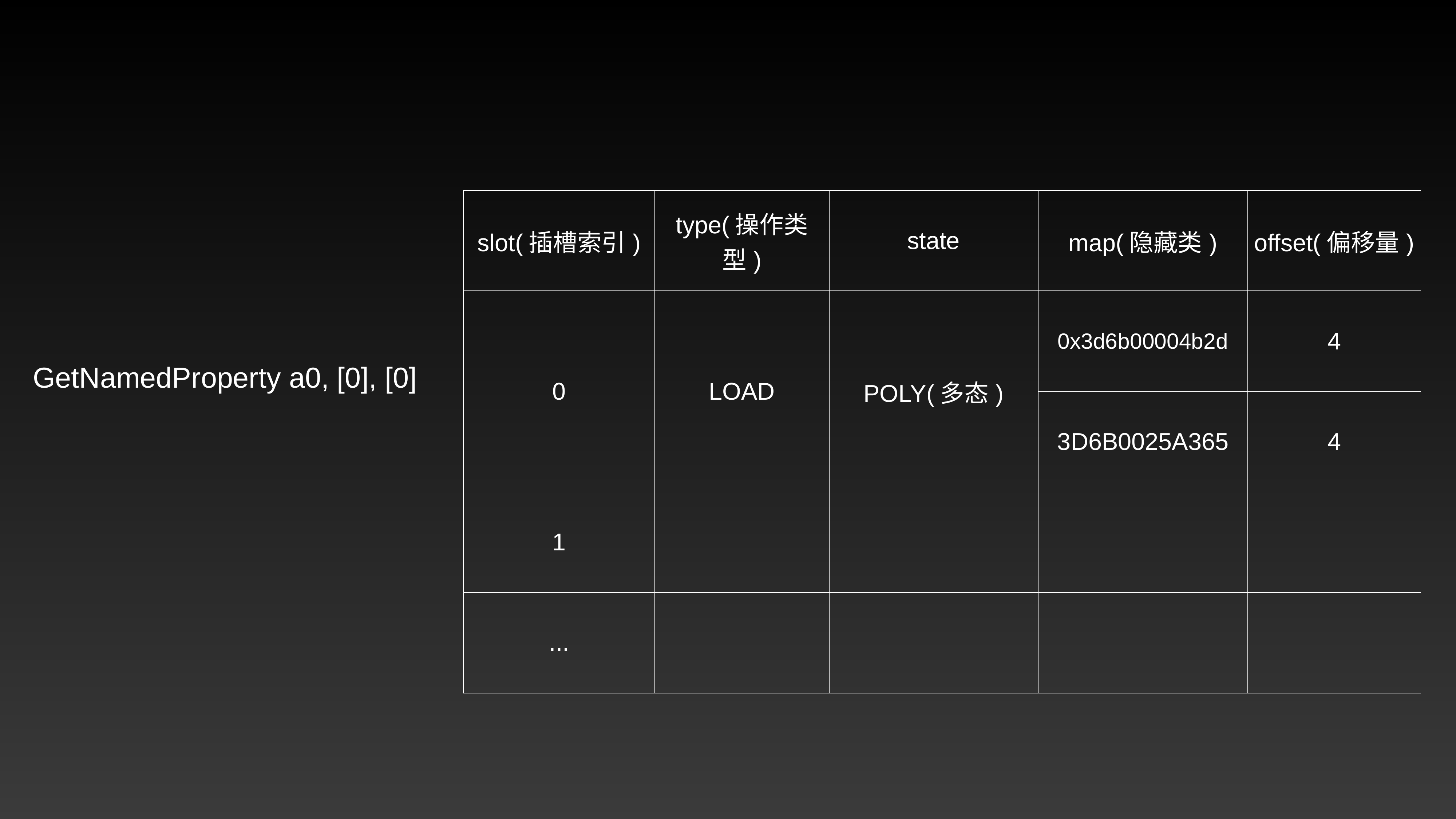

| slot(插槽索引) | type(操作类型) | state | map(隐藏类) | offset(偏移量) |
| --- | --- | --- | --- | --- |
| 0 | LOAD | POLY(多态) | 0x3d6b00004b2d | 4 |
|  |  |  | 3D6B0025A365 | 4 |
| 1 |  |  |  |  |
| ... |  |  |  |  |
GetNamedProperty a0, [0], [0]